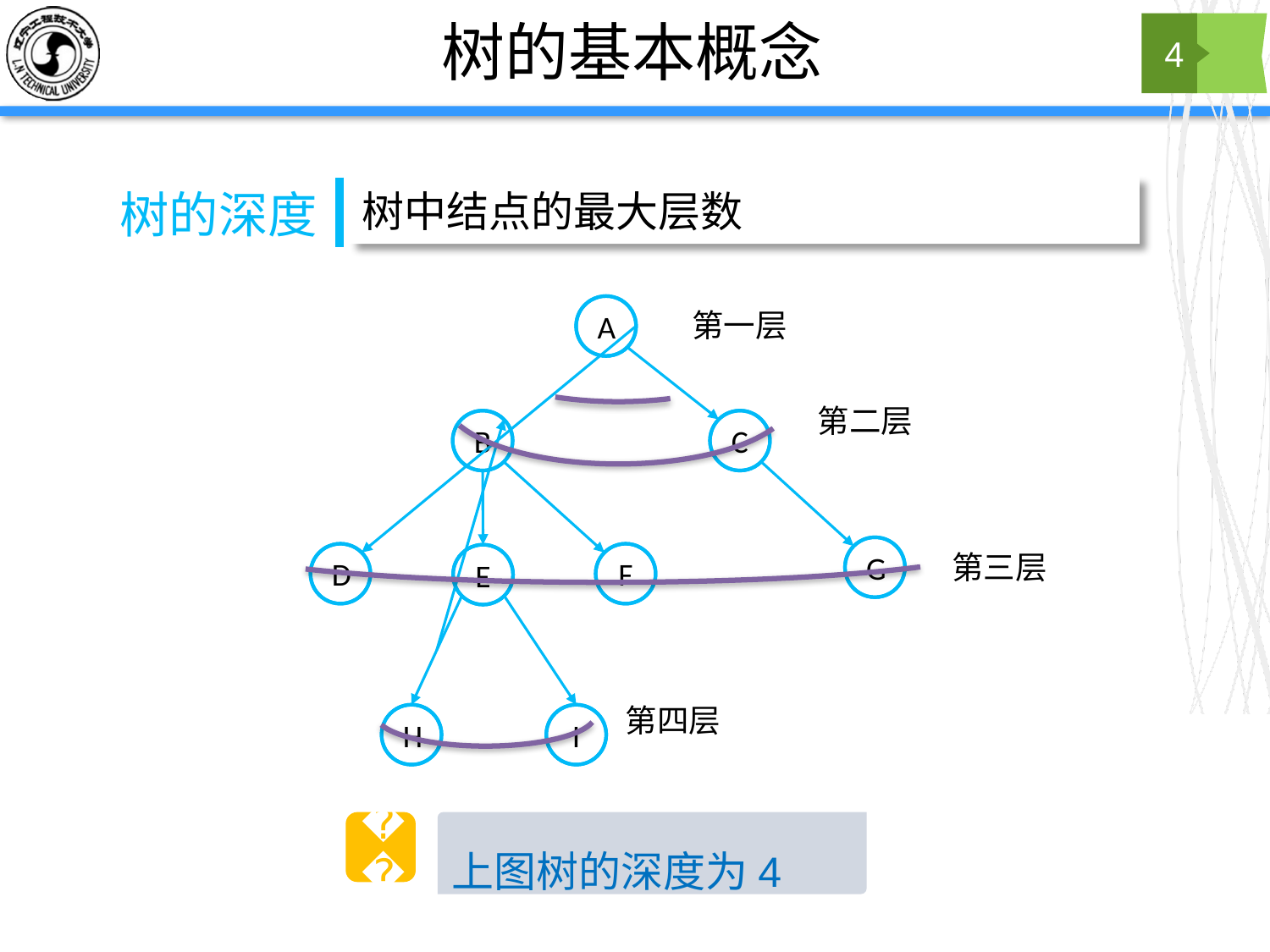

# 树的基本概念
4

树中结点的最大层数
树的深度

A
B
C
G
D
F
E
H
I
第一层

第二层

第三层

第四层

💭
上图树的深度为4